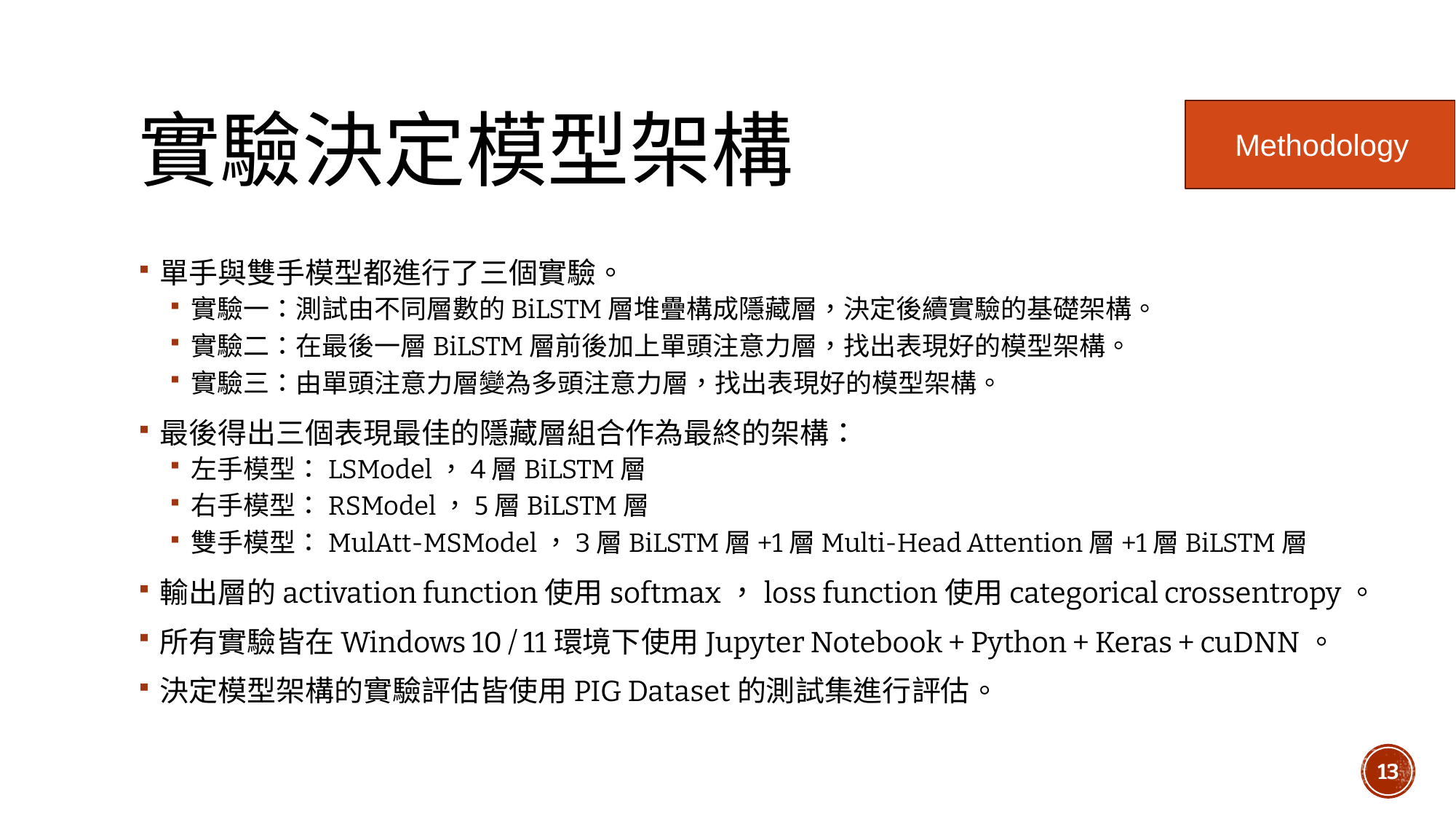

# 實驗決定模型架構

Methodology
單手與雙手模型都進行了三個實驗。
實驗一：測試由不同層數的BiLSTM層堆疊構成隱藏層，決定後續實驗的基礎架構。
實驗二：在最後一層BiLSTM層前後加上單頭注意力層，找出表現好的模型架構。
實驗三：由單頭注意力層變為多頭注意力層，找出表現好的模型架構。
最後得出三個表現最佳的隱藏層組合作為最終的架構：
左手模型：LSModel，4層BiLSTM層
右手模型：RSModel，5層BiLSTM層
雙手模型：MulAtt-MSModel，3層BiLSTM層+1層Multi-Head Attention層+1層BiLSTM層
輸出層的activation function使用softmax，loss function使用categorical crossentropy。
所有實驗皆在Windows 10 / 11環境下使用Jupyter Notebook + Python + Keras + cuDNN。
決定模型架構的實驗評估皆使用PIG Dataset的測試集進行評估。

13